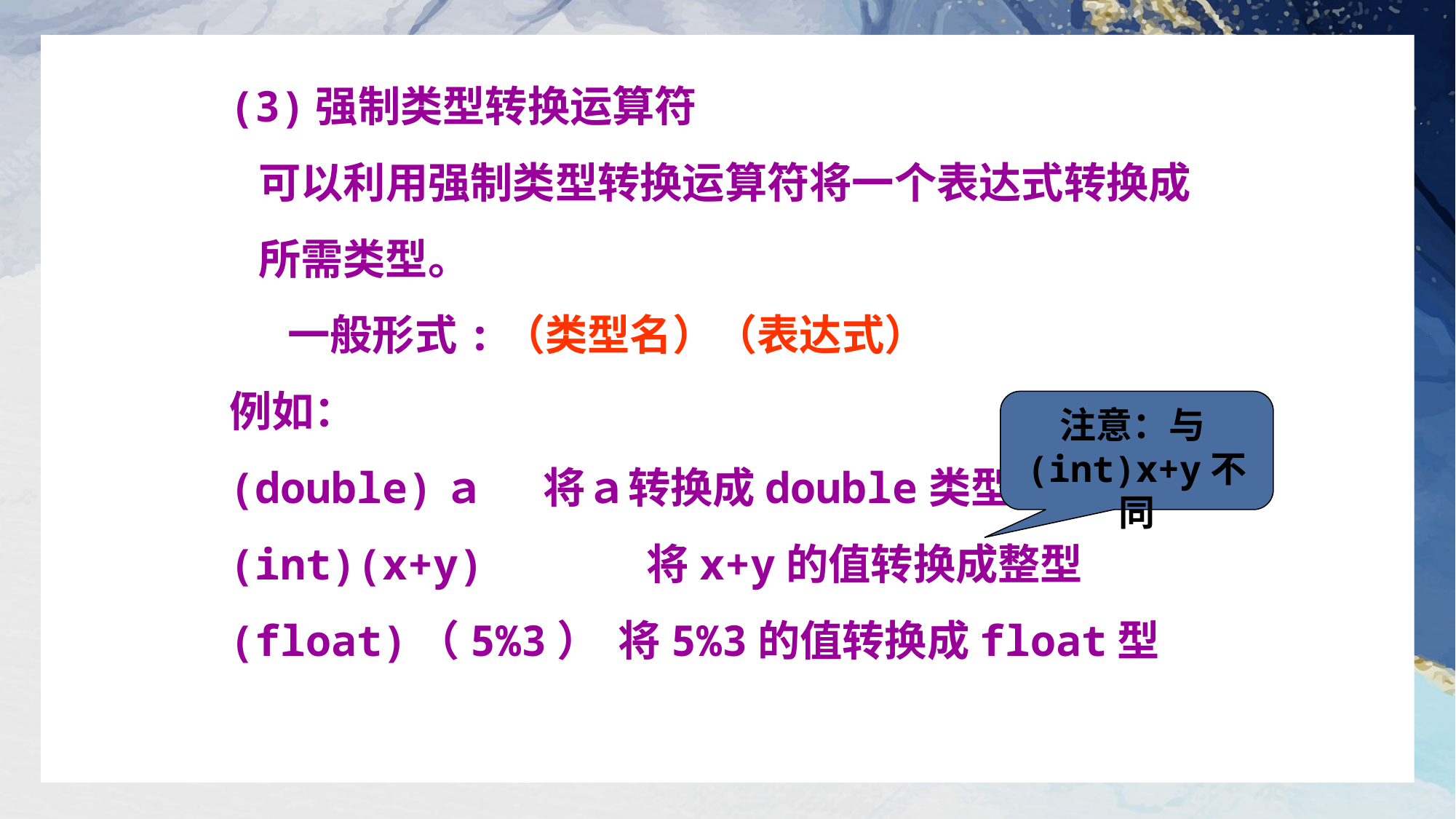

(3)强制类型转换运算符
  可以利用强制类型转换运算符将一个表达式转换成
  所需类型。
     一般形式:（类型名）（表达式）
例如：
(double)ａ      将ａ转换成double类型
(int)(x+y)      将x+y的值转换成整型
(float)（5%3）  将5%3的值转换成float型

注意：与(int)x+y不同